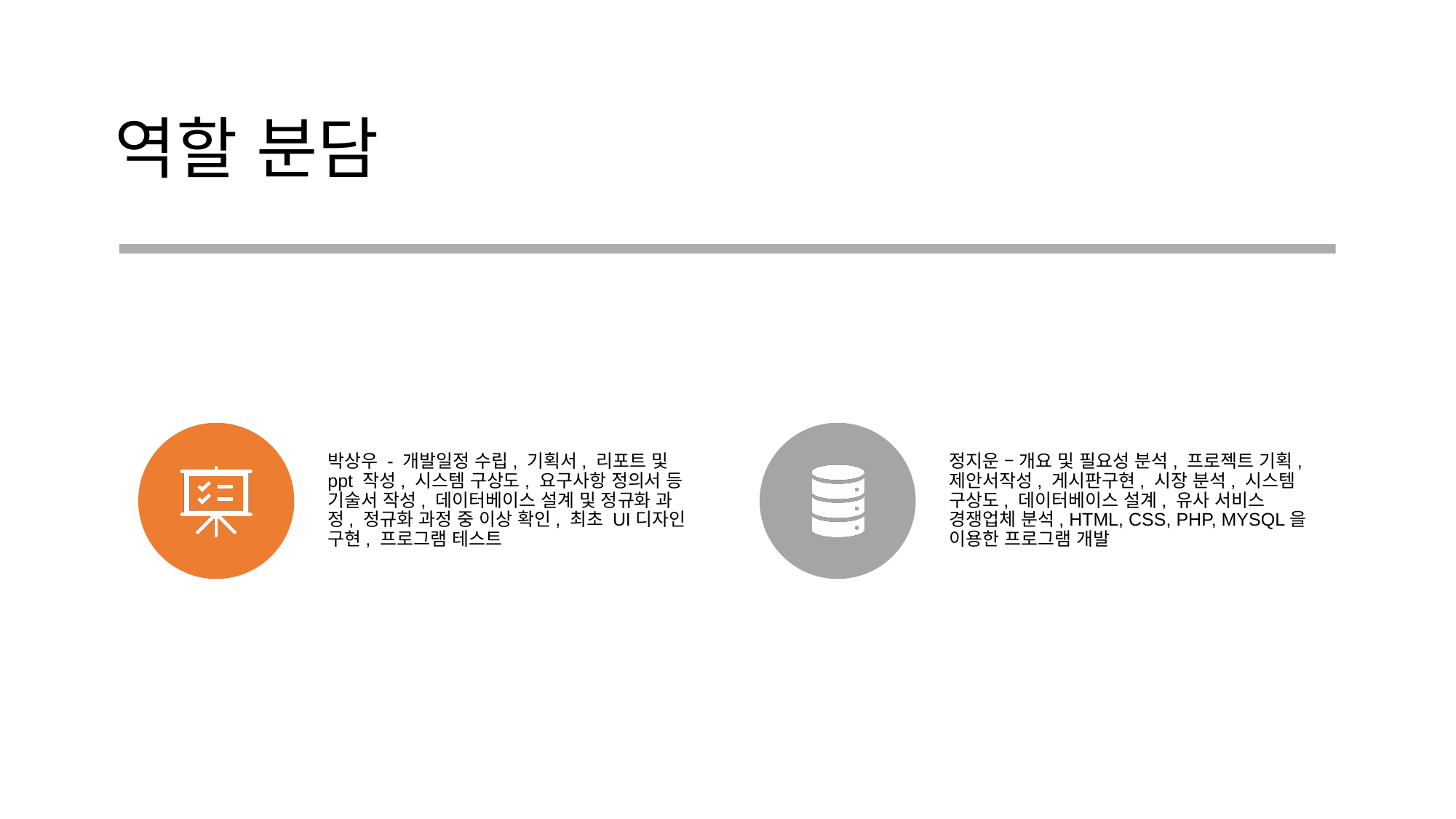

# 역할 분담

박상우 - 개발일정 수립, 기획서, 리포트 및 ppt 작성, 시스템 구상도, 요구사항 정의서 등 기술서 작성, 데이터베이스 설계 및 정규화 과정, 정규화 과정 중 이상 확인, 최초 UI디자인 구현, 프로그램 테스트
정지운 – 개요 및 필요성 분석, 프로젝트 기획, 제안서작성, 게시판구현, 시장 분석, 시스템 구상도, 데이터베이스 설계, 유사 서비스 경쟁업체 분석, HTML, CSS, PHP, MYSQL을 이용한 프로그램 개발